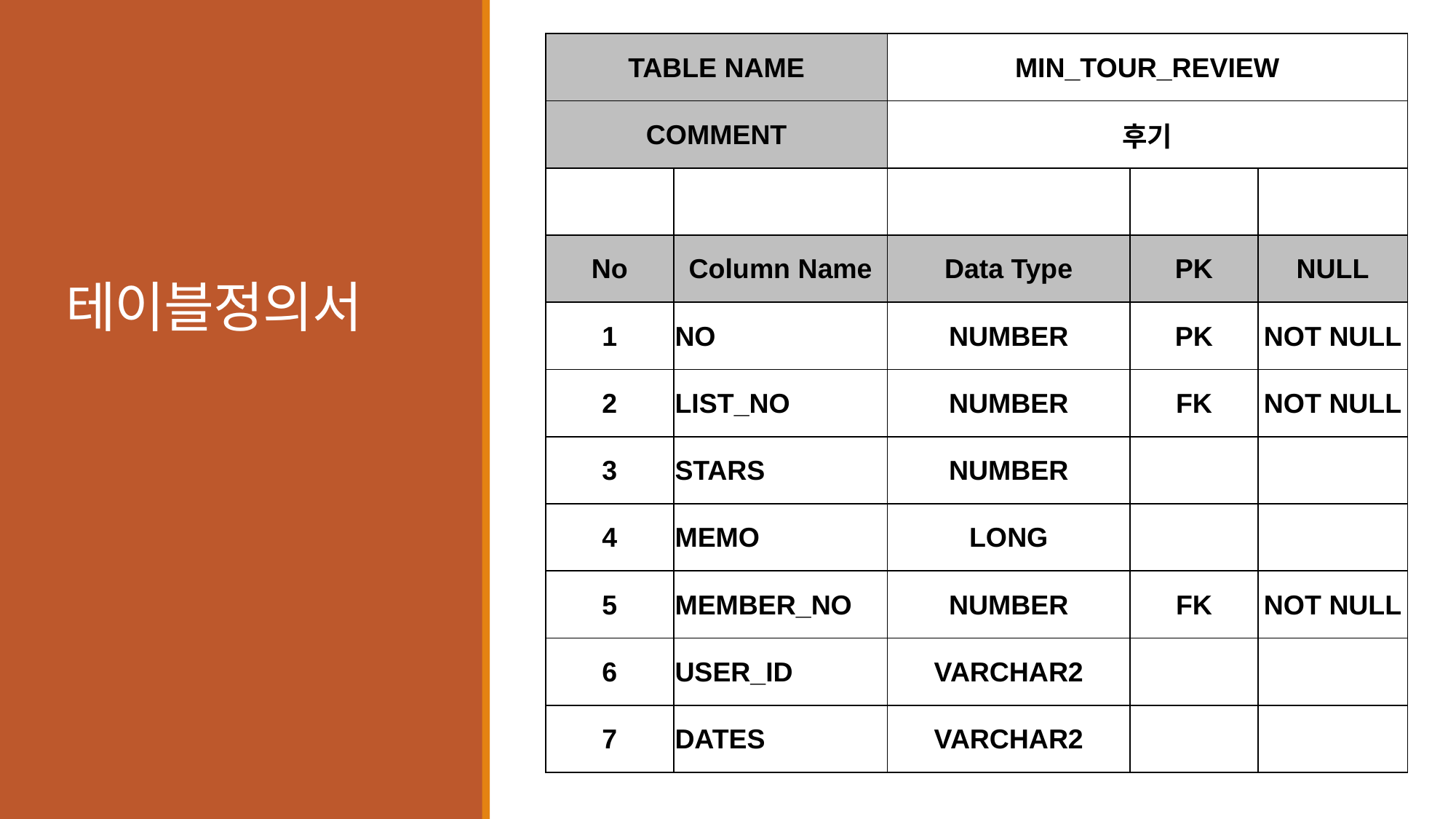

| TABLE NAME |  | MIN\_TOUR\_REVIEW |  |  |
| --- | --- | --- | --- | --- |
| COMMENT |  | 후기 |  |  |
|  |  |  |  |  |
| No | Column Name | Data Type | PK | NULL |
| 1 | NO | NUMBER | PK | NOT NULL |
| 2 | LIST\_NO | NUMBER | FK | NOT NULL |
| 3 | STARS | NUMBER |  |  |
| 4 | MEMO | LONG |  |  |
| 5 | MEMBER\_NO | NUMBER | FK | NOT NULL |
| 6 | USER\_ID | VARCHAR2 |  |  |
| 7 | DATES | VARCHAR2 |  |  |
# 테이블정의서